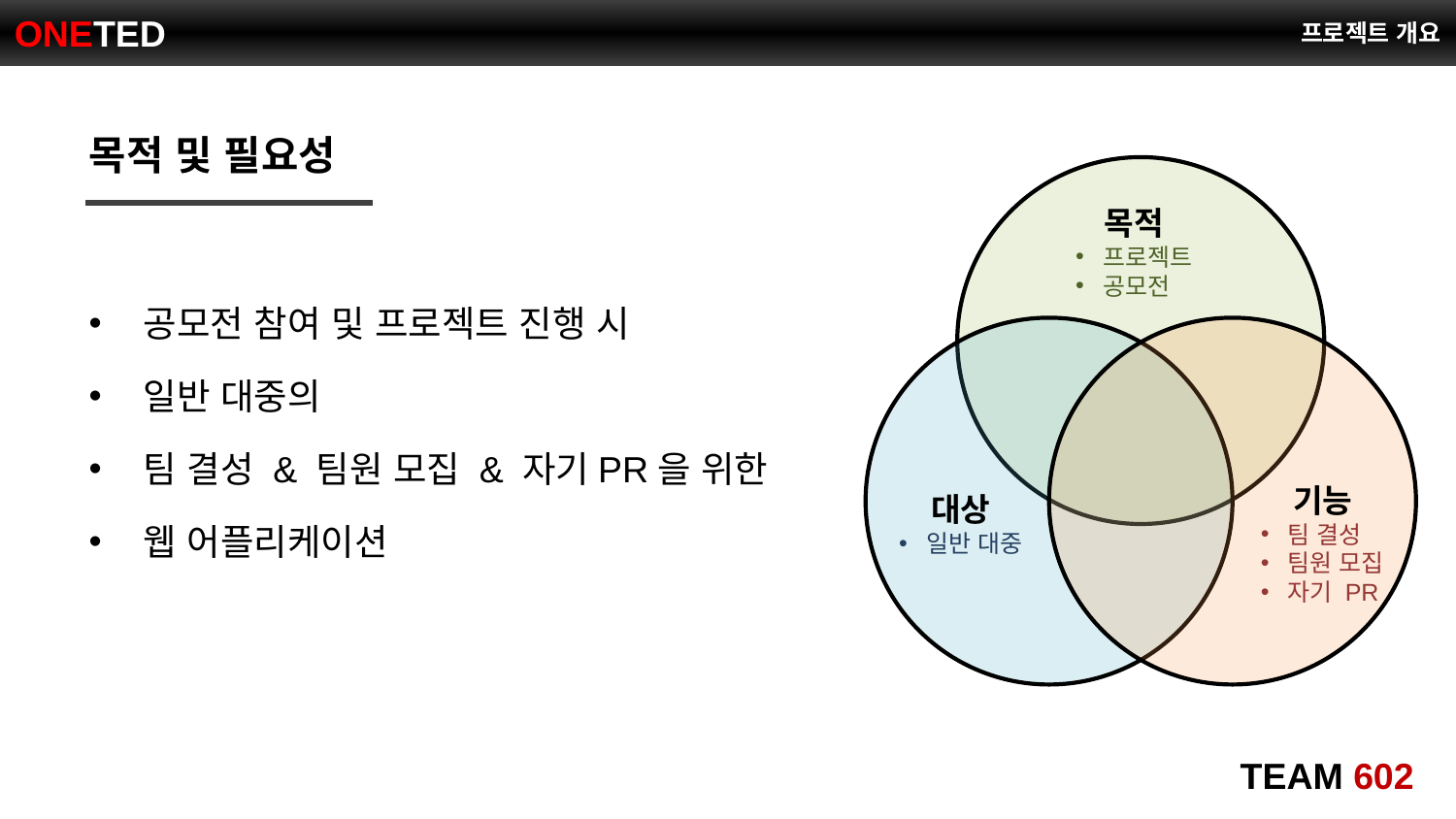

# 프로젝트 개요
목적 및 필요성

목적
프로젝트
공모전

기능
팀 결성
팀원 모집
자기 PR
대상
일반 대중
공모전 참여 및 프로젝트 진행 시
일반 대중의
팀 결성 & 팀원 모집 & 자기PR을 위한
웹 어플리케이션